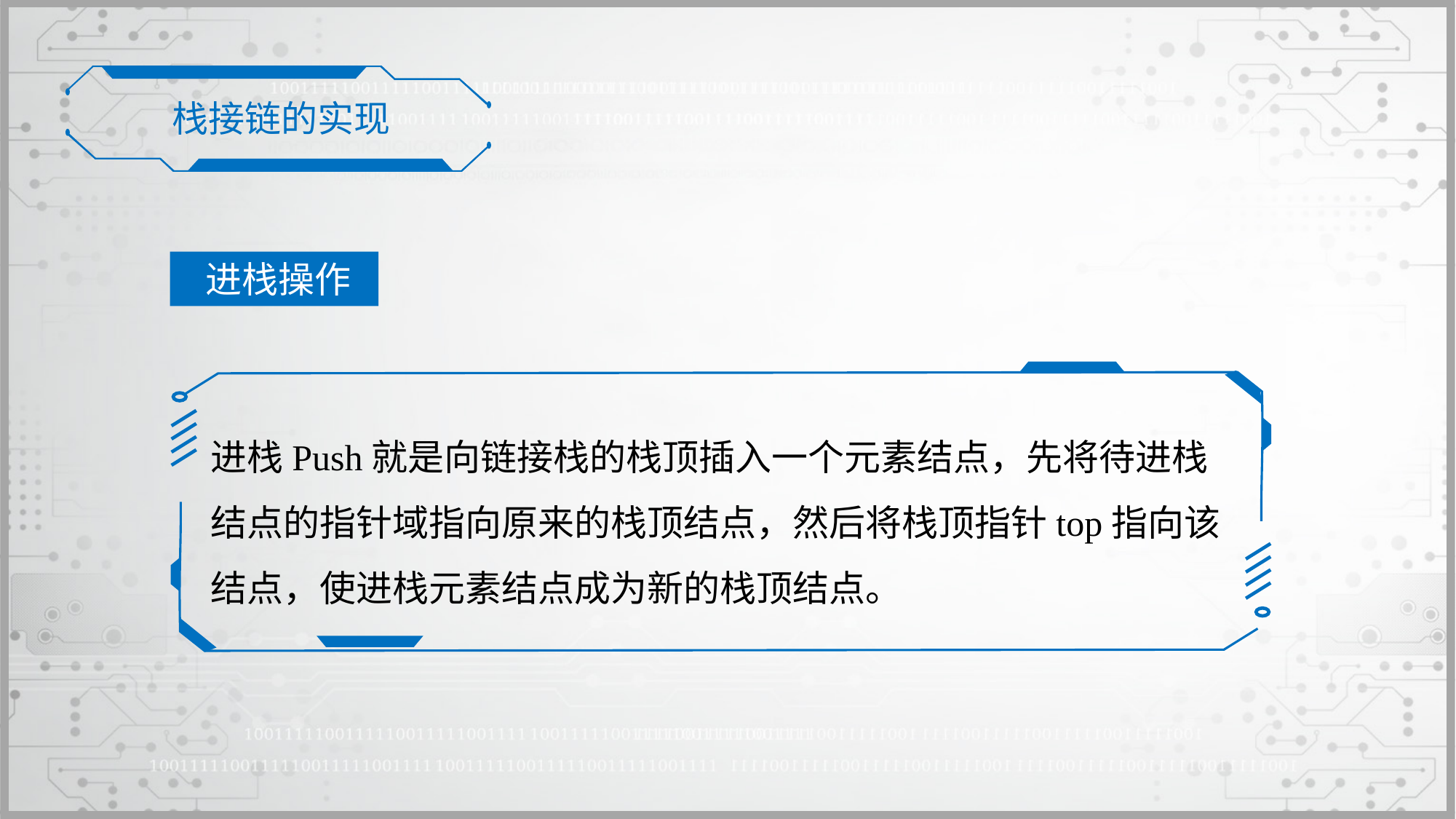

栈接链的实现
  进栈操作

进栈Push就是向链接栈的栈顶插入一个元素结点，先将待进栈结点的指针域指向原来的栈顶结点，然后将栈顶指针top指向该结点，使进栈元素结点成为新的栈顶结点。